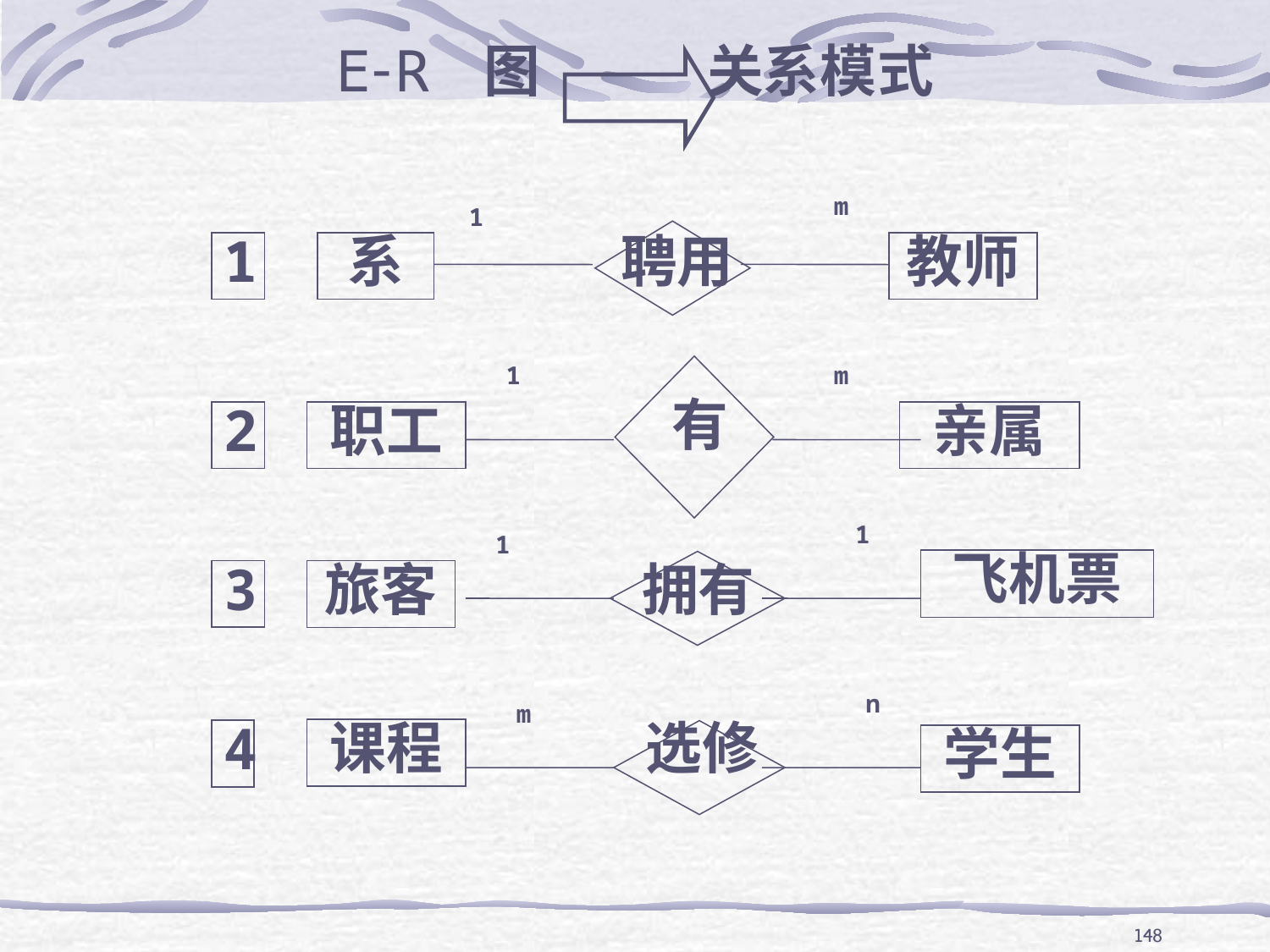

E-R  图             关系模式

m
1

1
系
聘用
教师

1
m
有
2
职工
亲属

1
1
飞机票

3
旅客
拥有

n
m
课程
选修
4

学生

148